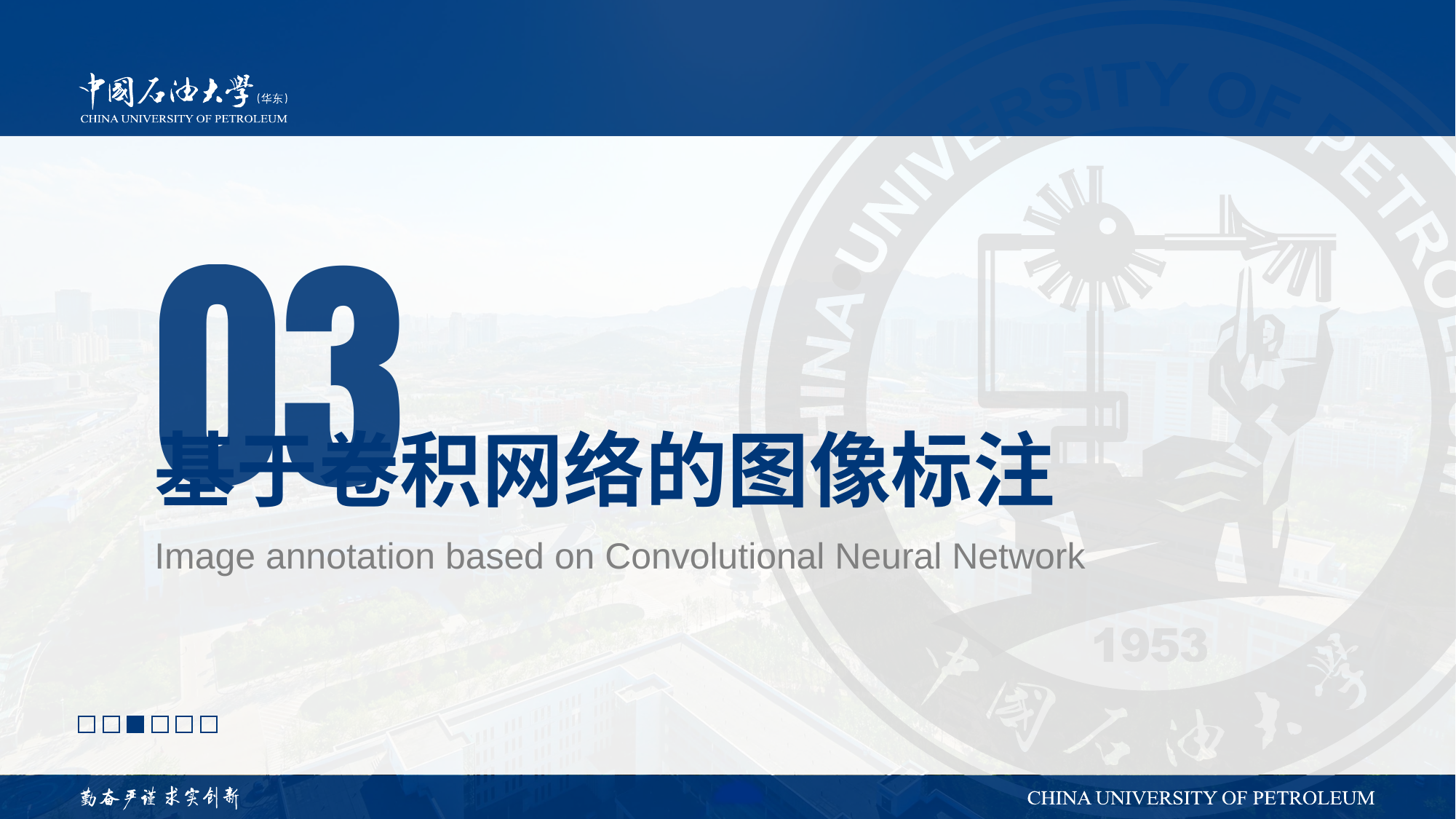

03
# 基于卷积网络的图像标注
Image annotation based on Convolutional Neural Network